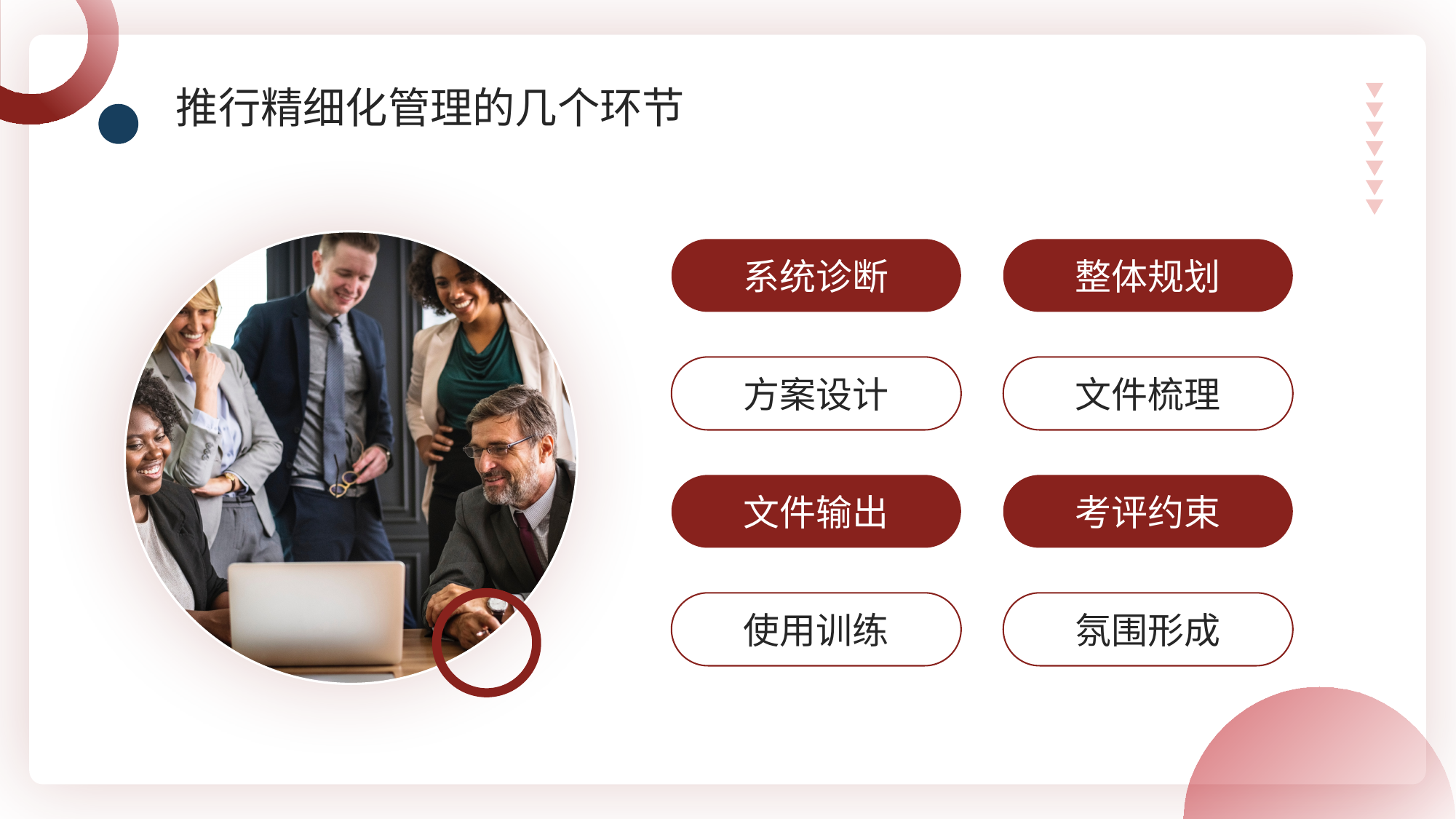

推行精细化管理的几个环节

系统诊断
整体规划
方案设计
文件梳理
文件输出
考评约束

使用训练
氛围形成